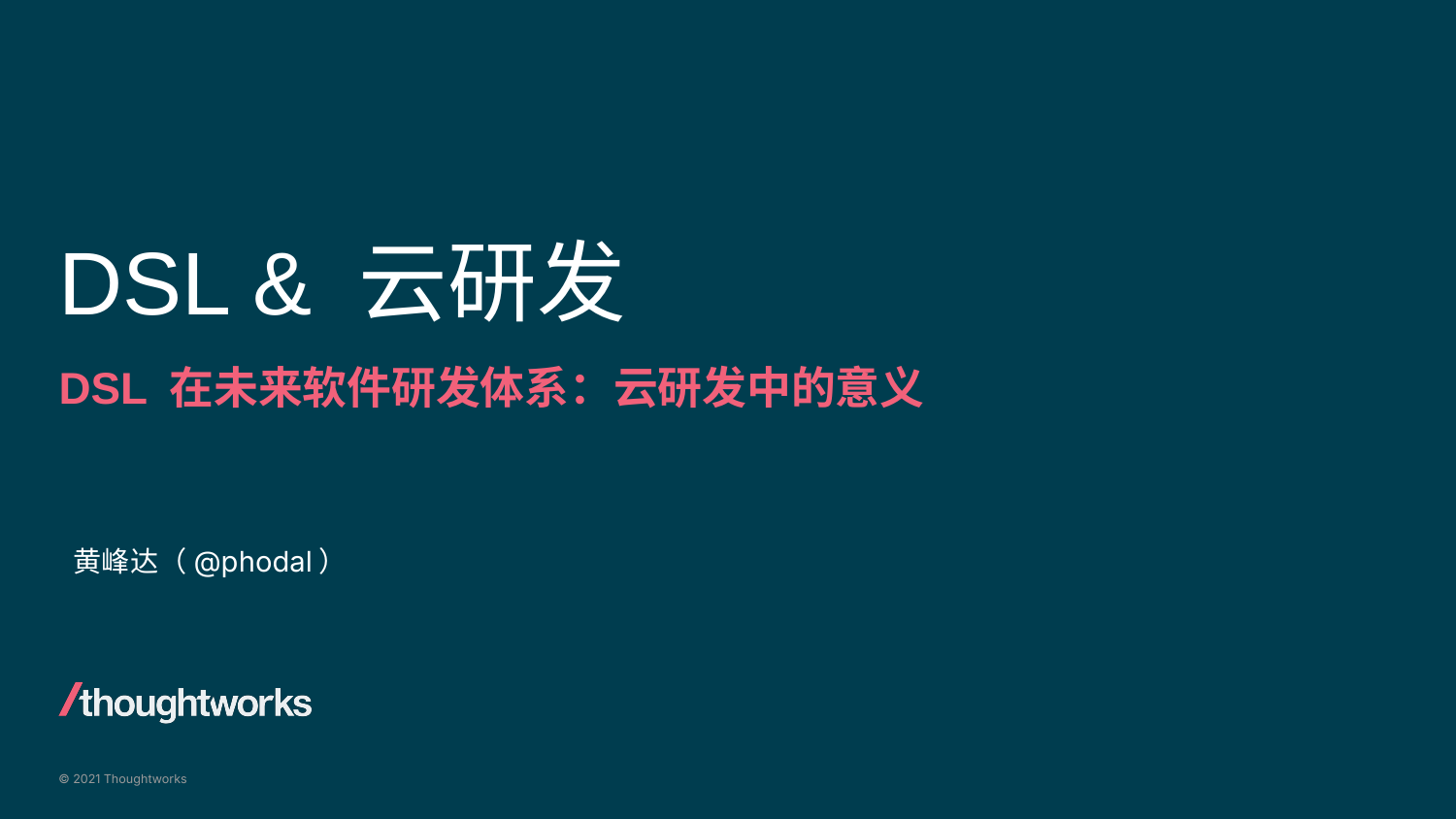

# DSL & 云研发
DSL 在未来软件研发体系：云研发中的意义
黄峰达（@phodal）